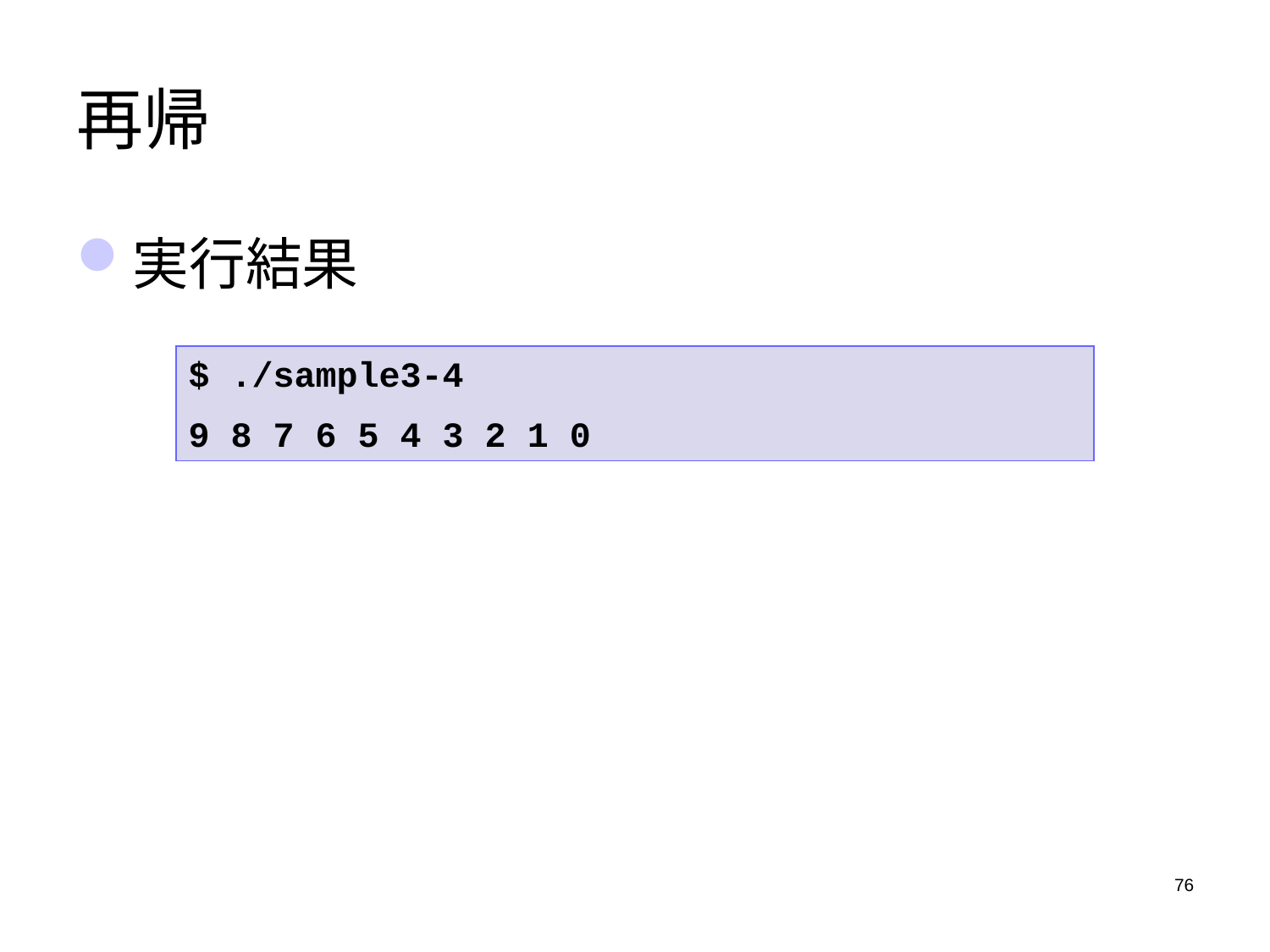

# 再帰
実行結果

$ ./sample3-4
9 8 7 6 5 4 3 2 1 0
76